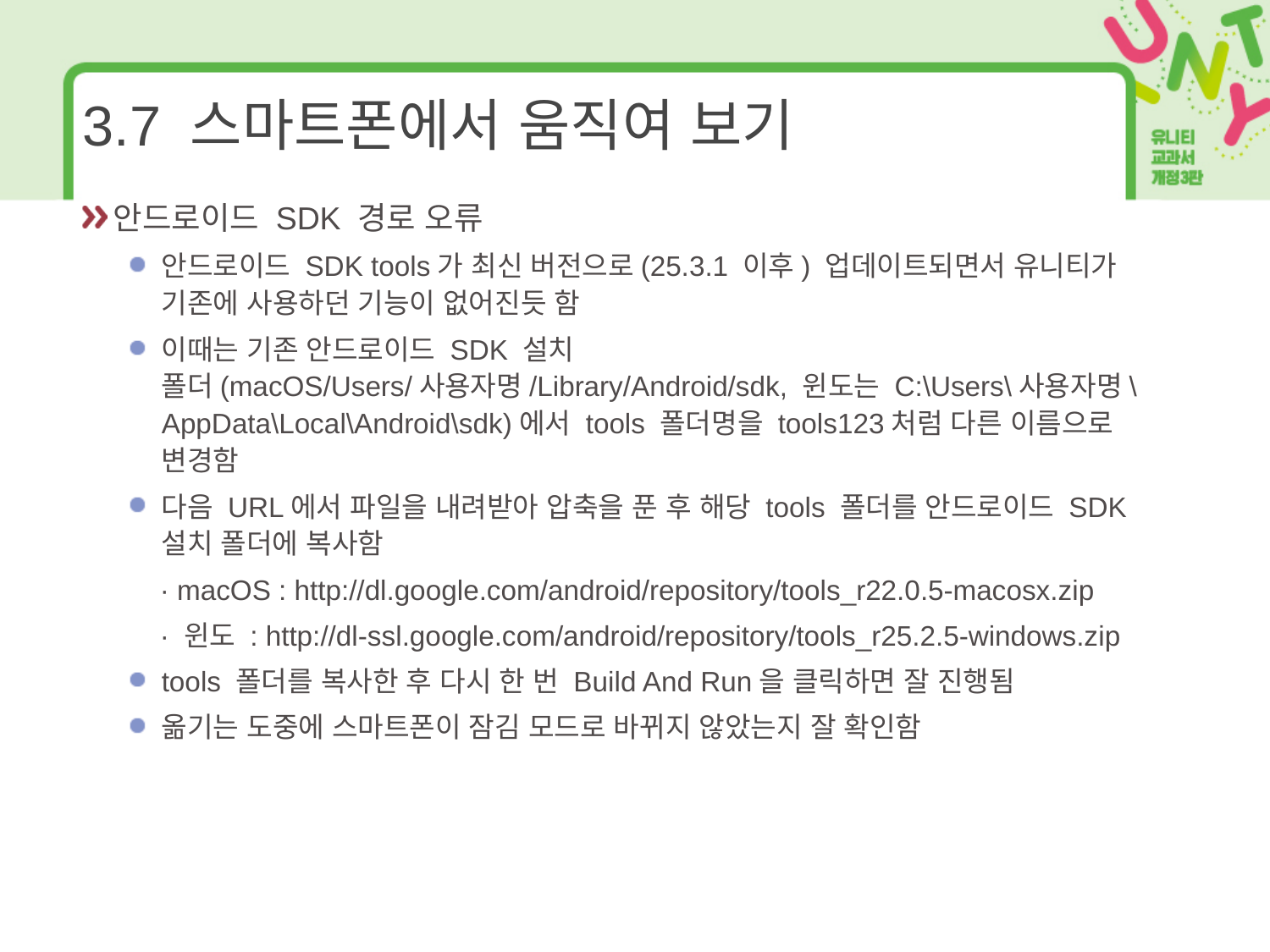

# 3.7 스마트폰에서 움직여 보기
안드로이드 SDK 경로 오류
안드로이드 SDK tools가 최신 버전으로(25.3.1 이후) 업데이트되면서 유니티가 기존에 사용하던 기능이 없어진듯 함
이때는 기존 안드로이드 SDK 설치 폴더(macOS/Users/사용자명/Library/Android/sdk, 윈도는 C:\Users\사용자명\AppData\Local\Android\sdk)에서 tools 폴더명을 tools123처럼 다른 이름으로 변경함
다음 URL에서 파일을 내려받아 압축을 푼 후 해당 tools 폴더를 안드로이드 SDK 설치 폴더에 복사함
    · macOS : http://dl.google.com/android/repository/tools_r22.0.5-macosx.zip
    · 윈도 : http://dl-ssl.google.com/android/repository/tools_r25.2.5-windows.zip
tools 폴더를 복사한 후 다시 한 번 Build And Run을 클릭하면 잘 진행됨
옮기는 도중에 스마트폰이 잠김 모드로 바뀌지 않았는지 잘 확인함